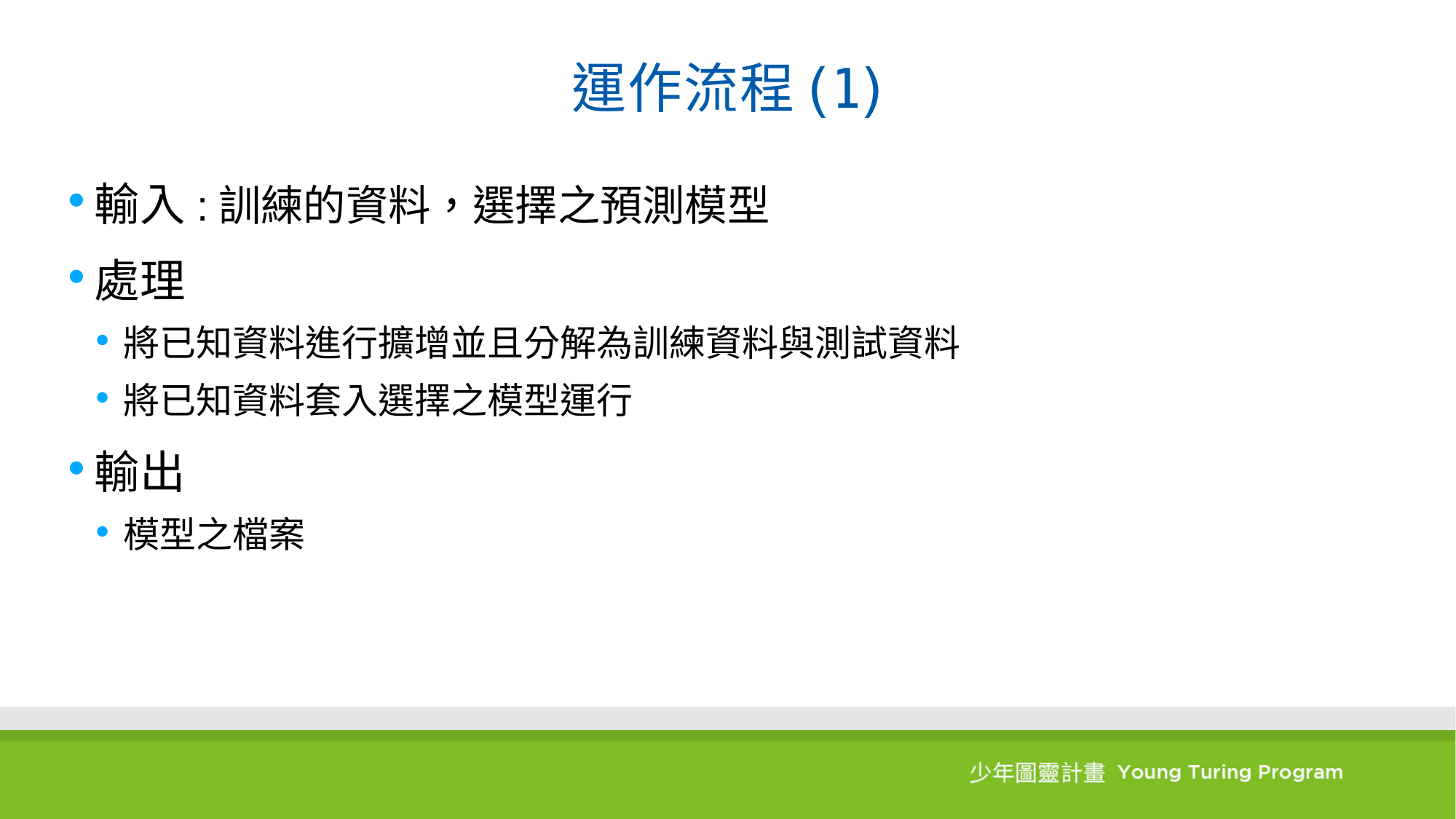

# 運作流程(1)
輸入:訓練的資料，選擇之預測模型
處理
將已知資料進行擴增並且分解為訓練資料與測試資料
將已知資料套入選擇之模型運行
輸出
模型之檔案